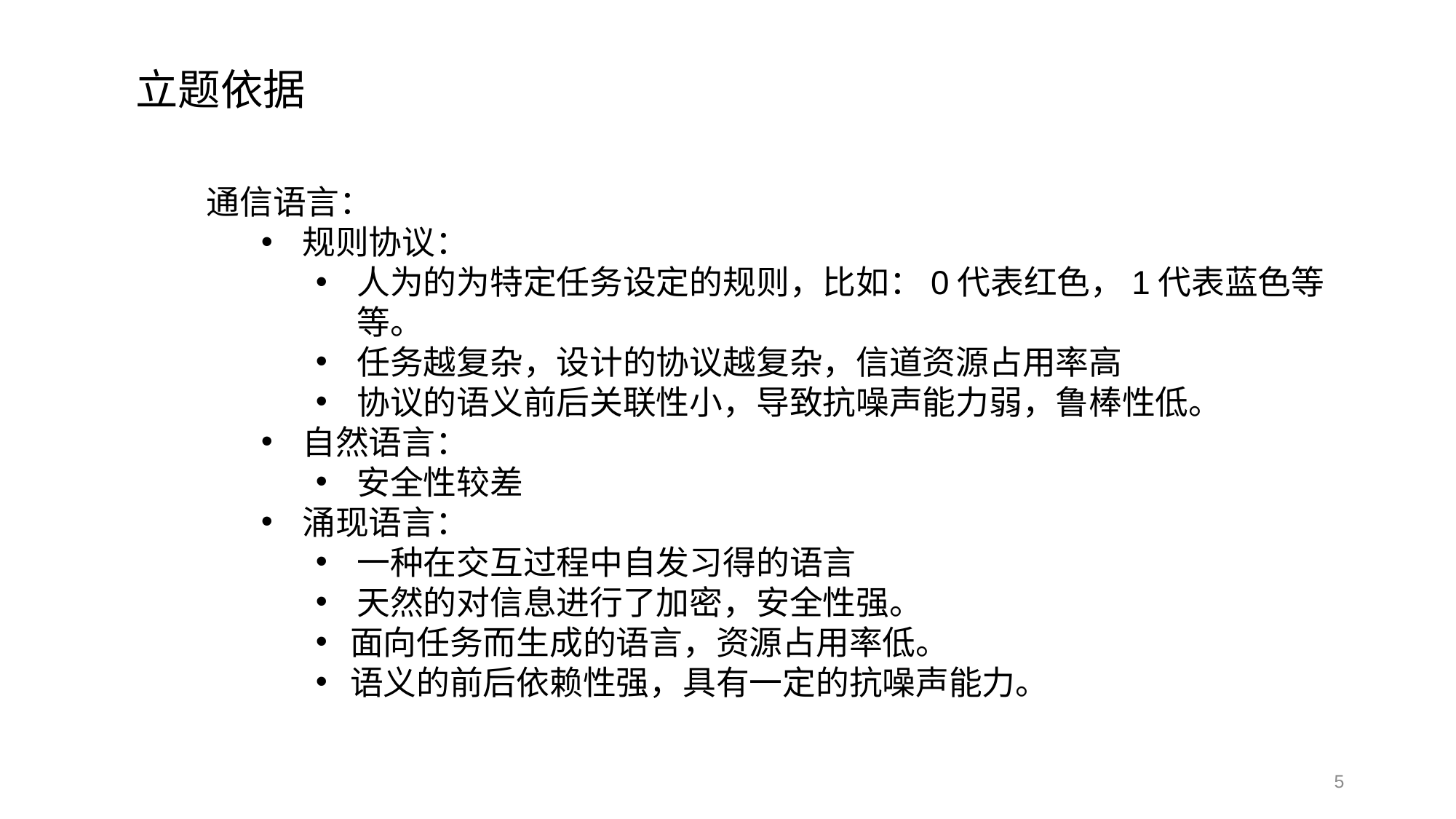

立题依据
通信语言：
规则协议：
人为的为特定任务设定的规则，比如：0代表红色，1代表蓝色等等。
任务越复杂，设计的协议越复杂，信道资源占用率高
协议的语义前后关联性小，导致抗噪声能力弱，鲁棒性低。
自然语言：
安全性较差
涌现语言：
一种在交互过程中自发习得的语言
天然的对信息进行了加密，安全性强。
面向任务而生成的语言，资源占用率低。
语义的前后依赖性强，具有一定的抗噪声能力。
5